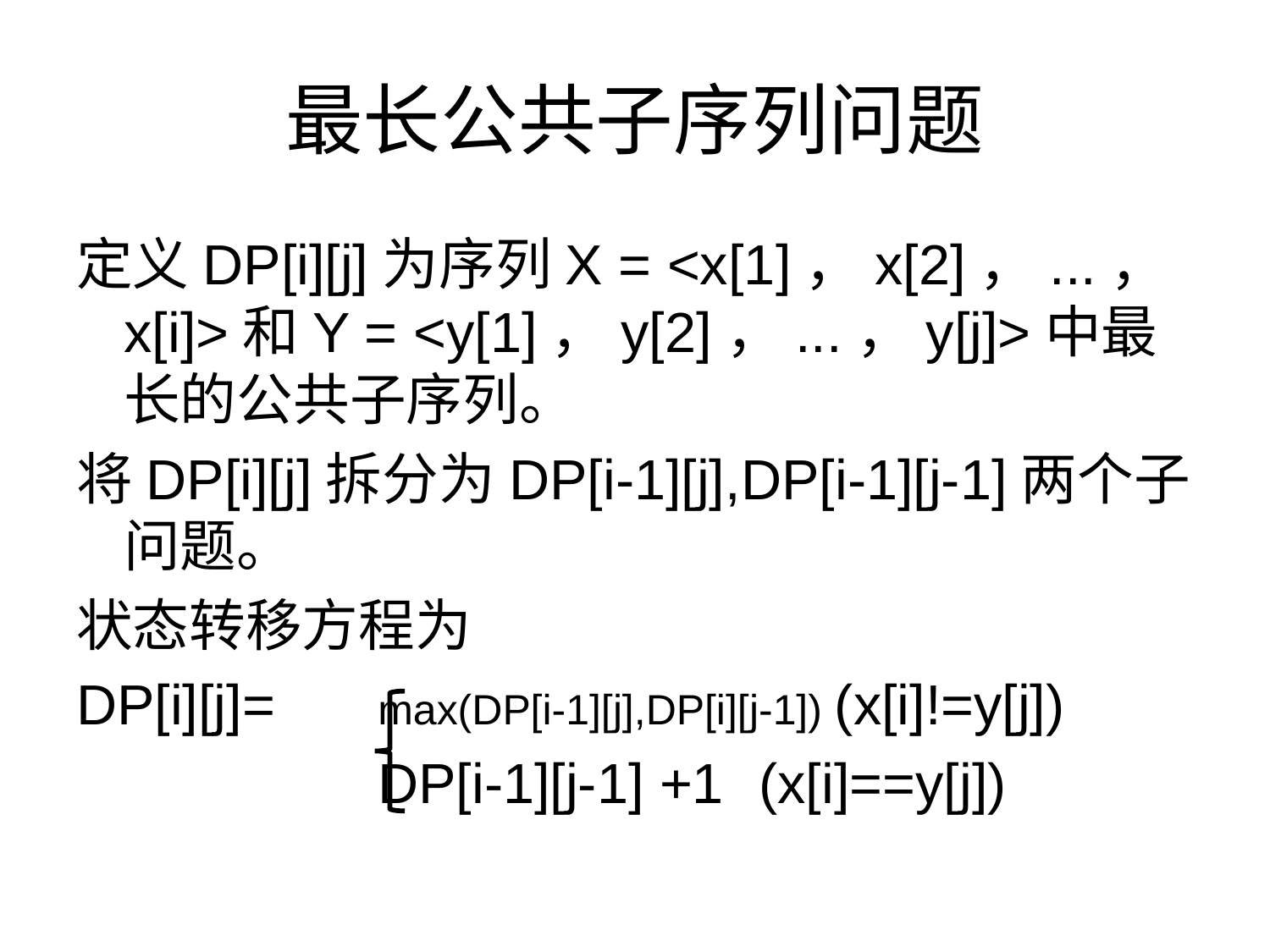

# 最长公共子序列问题
定义DP[i][j]为序列X = <x[1]，x[2]，...，x[i]>和Y = <y[1]，y[2]，...，y[j]>中最长的公共子序列。
将DP[i][j]拆分为DP[i-1][j],DP[i-1][j-1]两个子问题。
状态转移方程为
DP[i][j]=    	max(DP[i-1][j],DP[i][j-1]) (x[i]!=y[j])
                   	DP[i-1][j-1] +1	(x[i]==y[j])